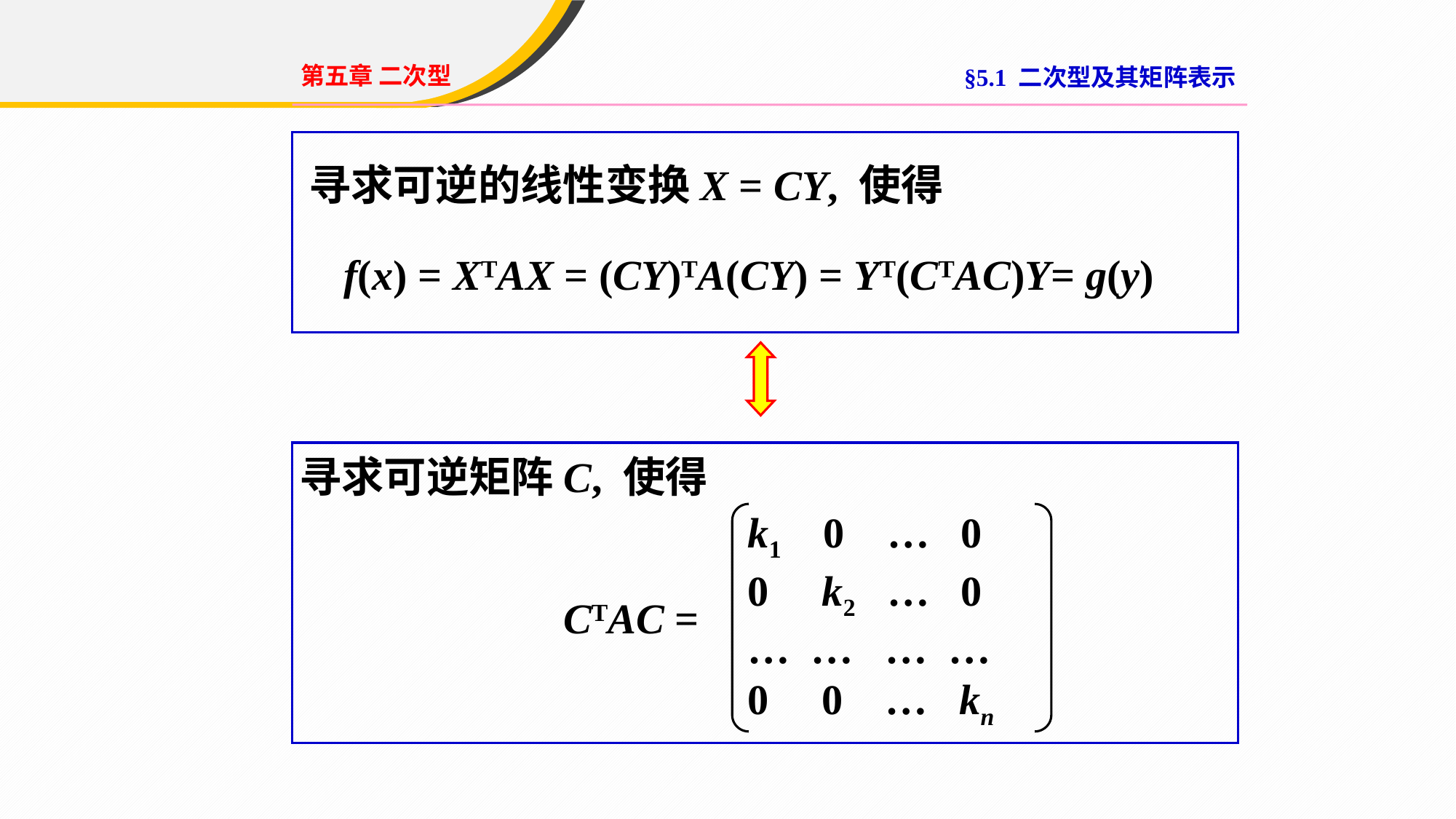

第五章 二次型
§5.1 二次型及其矩阵表示

寻求可逆的线性变换X = CY, 使得
f(x) = XTAX = (CY)TA(CY) = YT(CTAC)Y= g(y)

寻求可逆矩阵C, 使得

k1    0    …   0
0     k2   …   0
…  …   …  …
0     0    …   kn
CTAC =